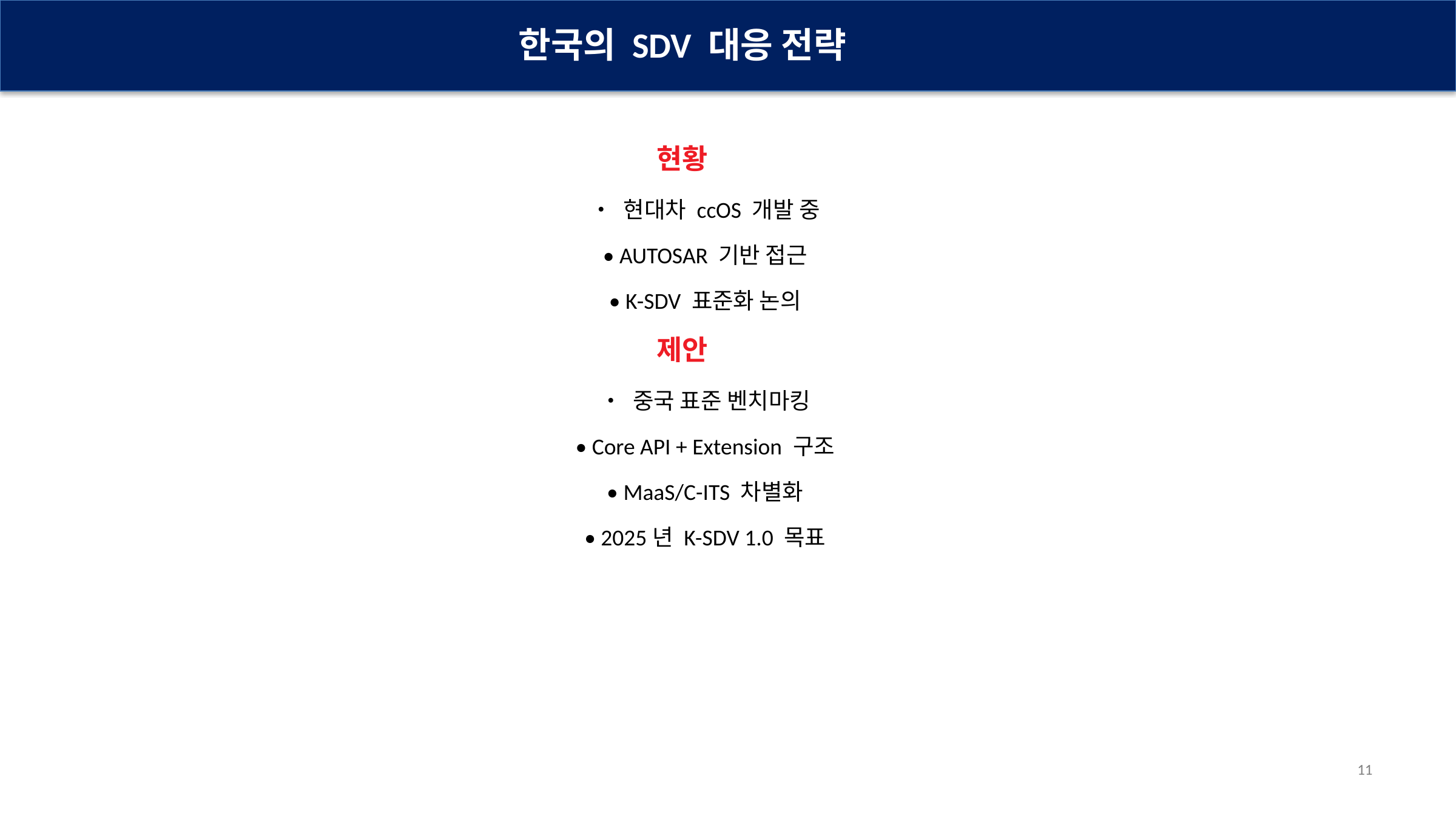

한국의 SDV 대응 전략
현황
• 현대차 ccOS 개발 중
• AUTOSAR 기반 접근
• K-SDV 표준화 논의
제안
• 중국 표준 벤치마킹
• Core API + Extension 구조
• MaaS/C-ITS 차별화
• 2025년 K-SDV 1.0 목표
11